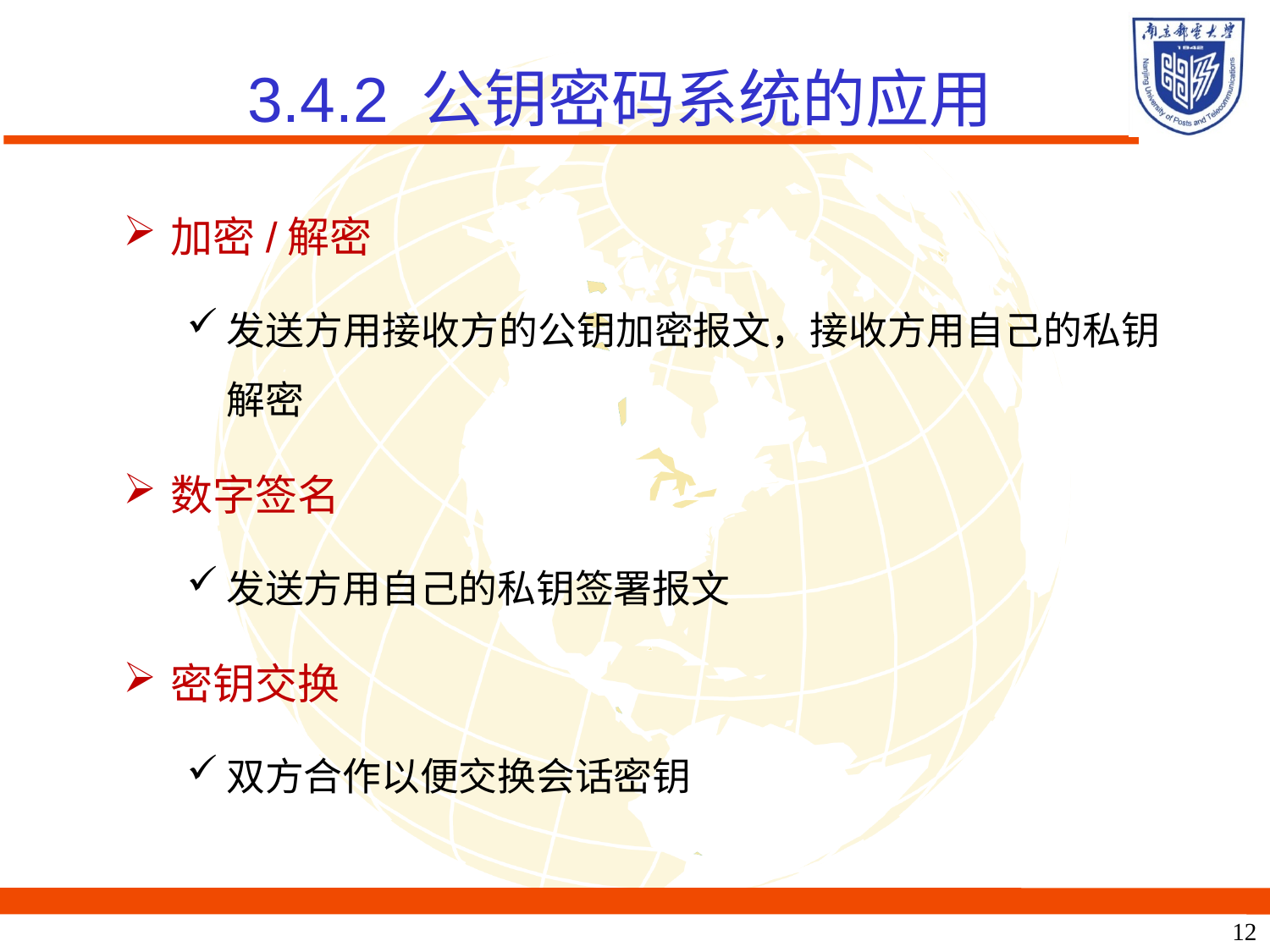

3.4.2 公钥密码系统的应用
加密/解密
发送方用接收方的公钥加密报文，接收方用自己的私钥解密
数字签名
发送方用自己的私钥签署报文
密钥交换
双方合作以便交换会话密钥
12